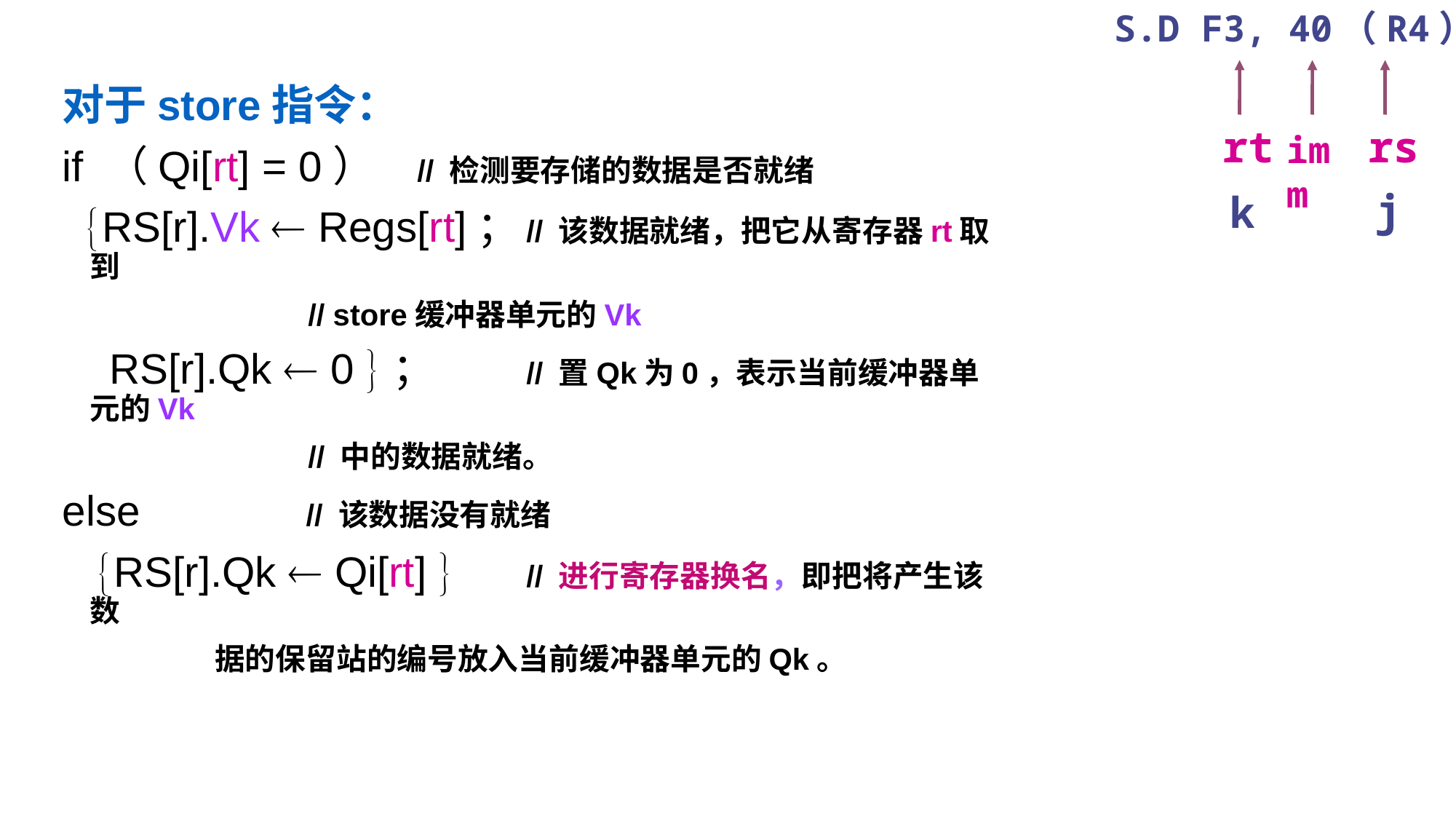

S.D F3, 40（R4）

rt
rs
imm
j
k
对于store指令：
if （Qi[rt] = 0）	// 检测要存储的数据是否就绪
  {RS[r].Vk ← Regs[rt]；	// 该数据就绪，把它从寄存器rt取到
                        	// store缓冲器单元的Vk
    RS[r].Qk ← 0 }；     	// 置Qk为0，表示当前缓冲器单元的Vk
                        	// 中的数据就绪。
else              // 该数据没有就绪
   {RS[r].Qk ← Qi[rt] }	// 进行寄存器换名，即把将产生该数
                     据的保留站的编号放入当前缓冲器单元的Qk。